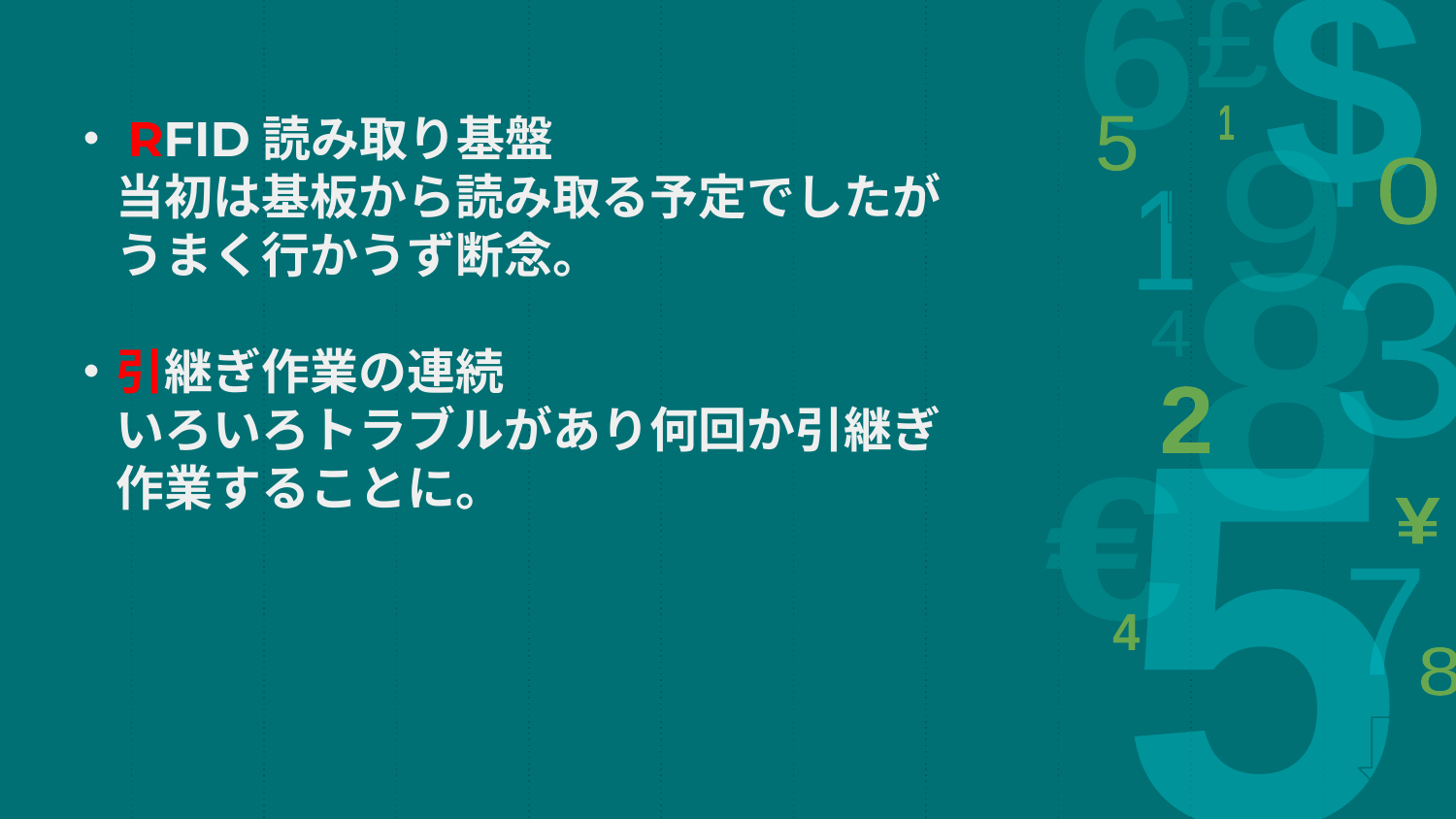

# ・RFID読み取り基盤 　当初は基板から読み取る予定でしたが 　うまく行かうず断念。 ・引継ぎ作業の連続 　いろいろトラブルがあり何回か引継ぎ 　作業することに。